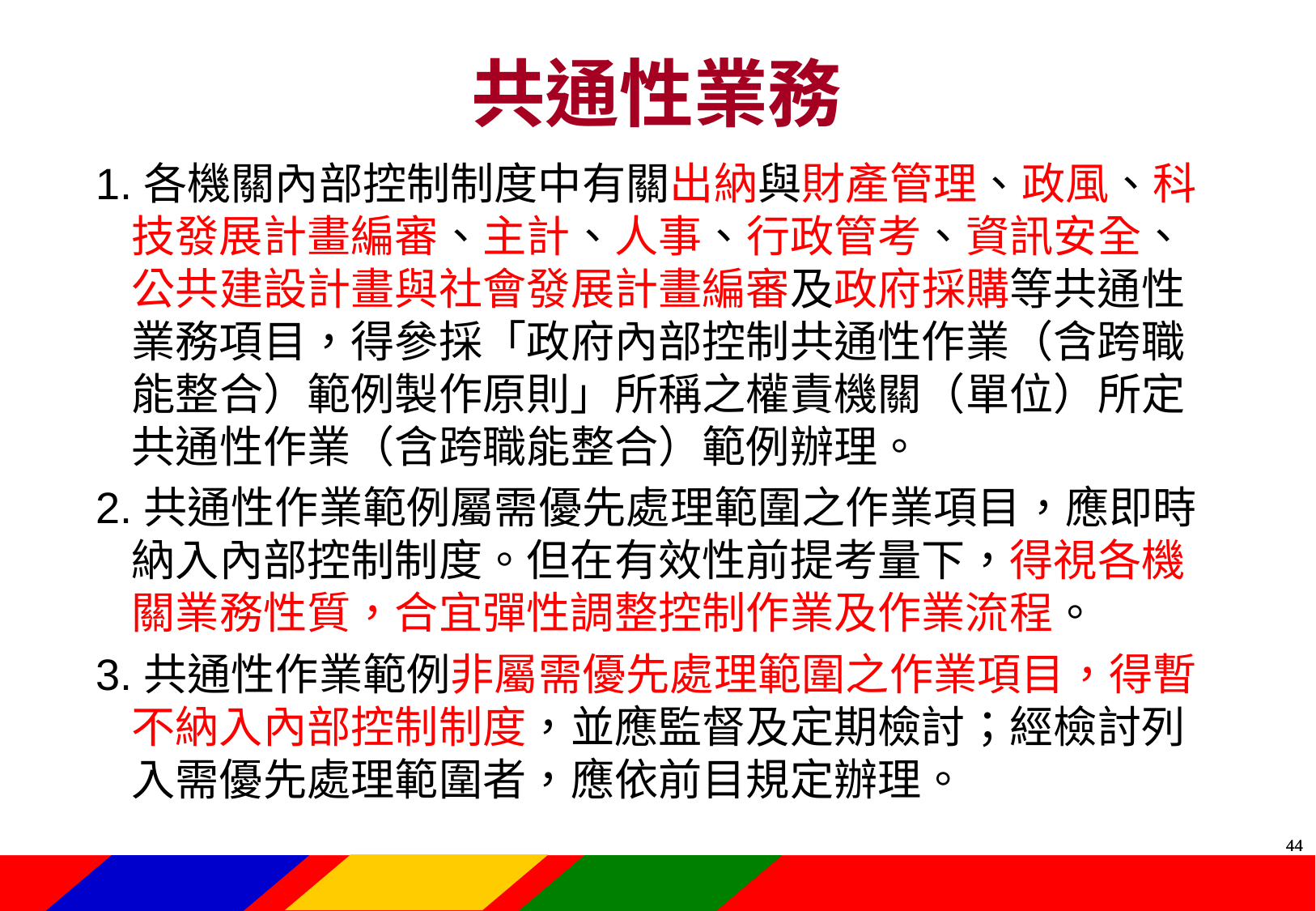

# 共通性業務
1.各機關內部控制制度中有關出納與財產管理、政風、科技發展計畫編審、主計、人事、行政管考、資訊安全、公共建設計畫與社會發展計畫編審及政府採購等共通性業務項目，得參採「政府內部控制共通性作業（含跨職能整合）範例製作原則」所稱之權責機關（單位）所定共通性作業（含跨職能整合）範例辦理。
2.共通性作業範例屬需優先處理範圍之作業項目，應即時納入內部控制制度。但在有效性前提考量下，得視各機關業務性質，合宜彈性調整控制作業及作業流程。
3.共通性作業範例非屬需優先處理範圍之作業項目，得暫不納入內部控制制度，並應監督及定期檢討；經檢討列入需優先處理範圍者，應依前目規定辦理。
44
44